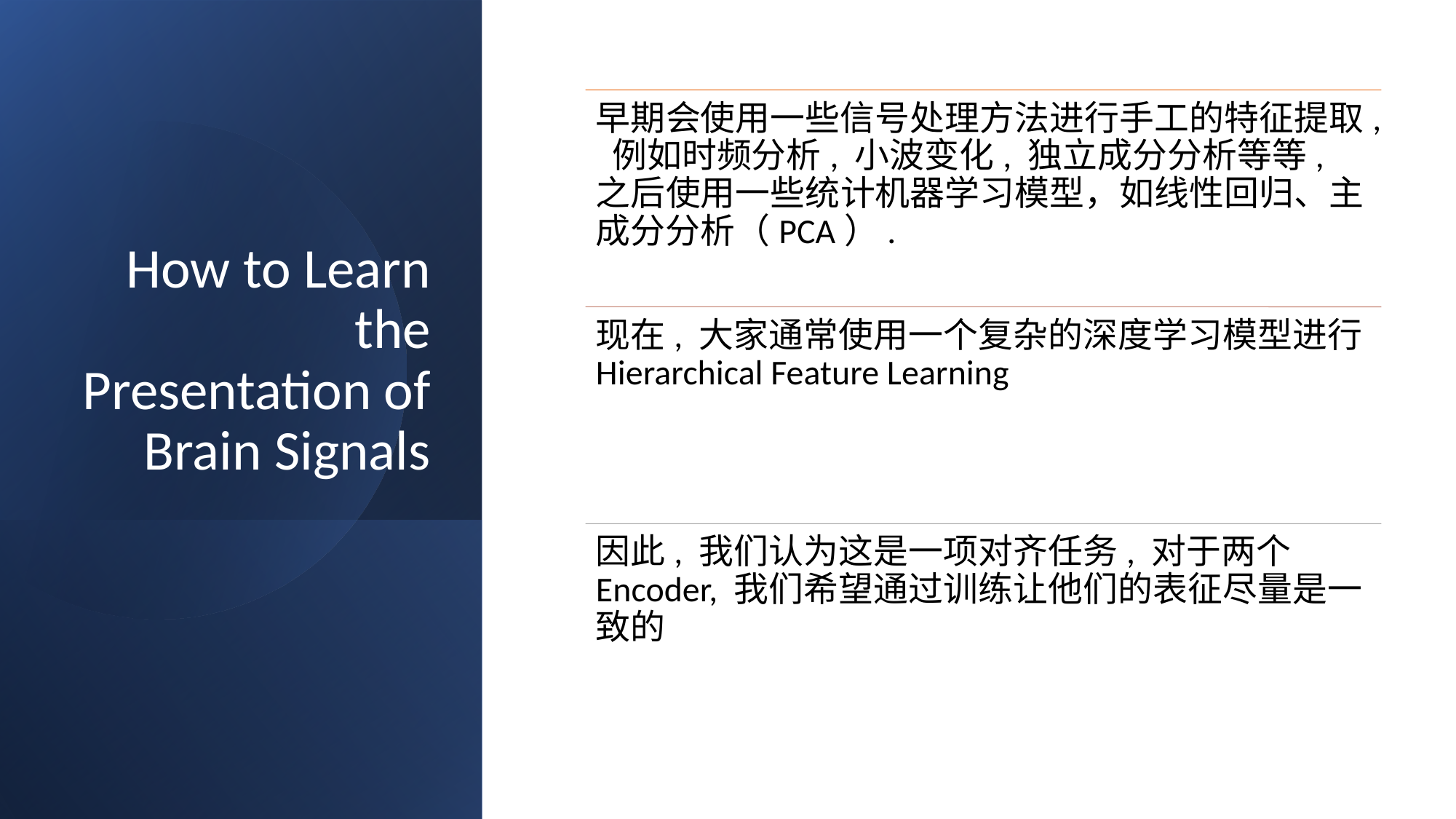

早期会使用一些信号处理方法进行手工的特征提取, 例如时频分析, 小波变化, 独立成分分析等等, 之后使用一些统计机器学习模型，如线性回归、主成分分析（PCA）.
现在, 大家通常使用一个复杂的深度学习模型进行 Hierarchical Feature Learning
因此, 我们认为这是一项对齐任务, 对于两个 Encoder, 我们希望通过训练让他们的表征尽量是一致的

# How to Learn the Presentation of Brain Signals